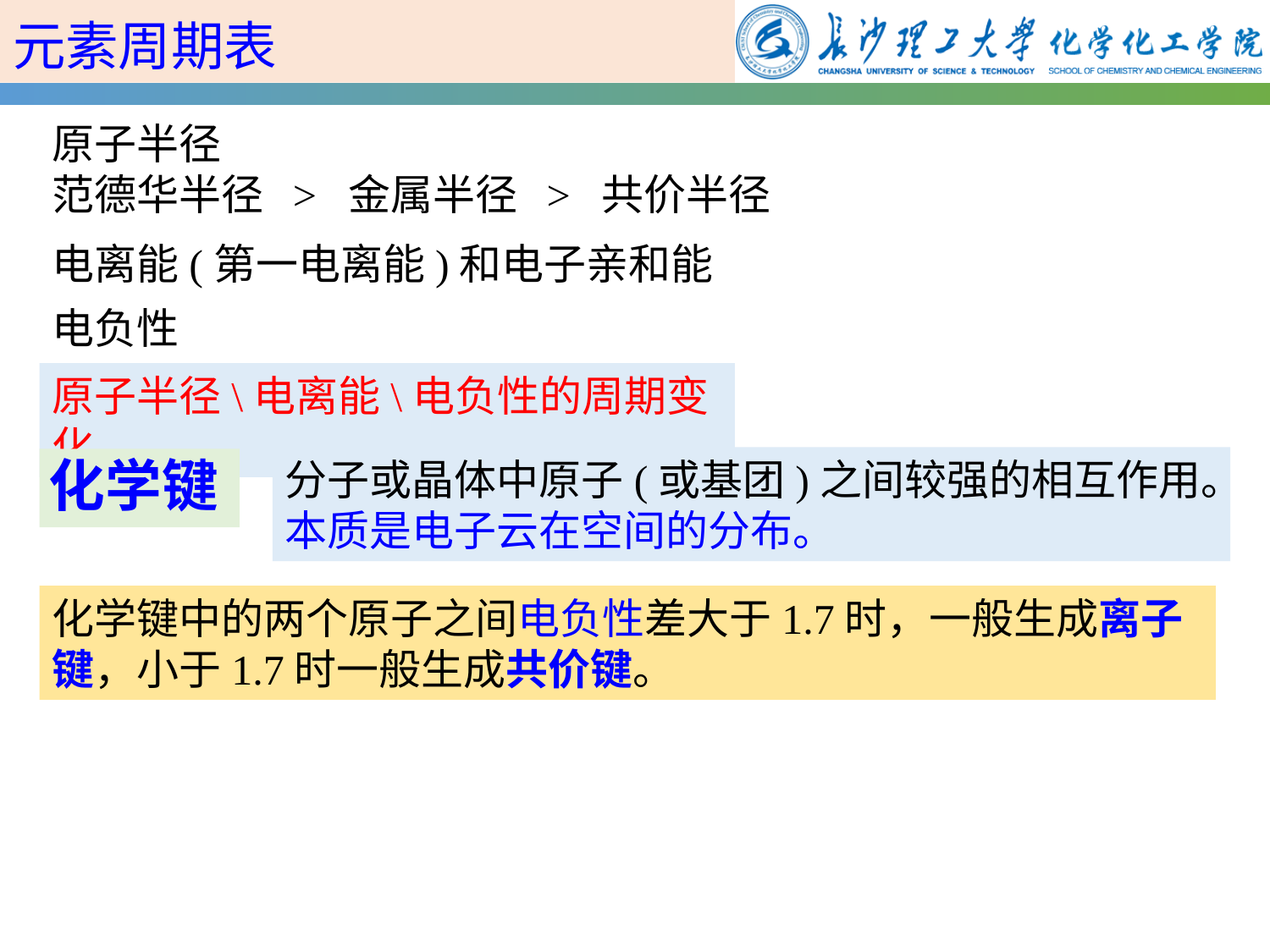

元素周期表
原子半径
范德华半径  >  金属半径  >  共价半径
电离能(第一电离能)和电子亲和能
电负性
原子半径\电离能\电负性的周期变化
分子或晶体中原子(或基团)之间较强的相互作用。本质是电子云在空间的分布。
化学键
化学键中的两个原子之间电负性差大于1.7时，一般生成离子键，小于1.7时一般生成共价键。

36